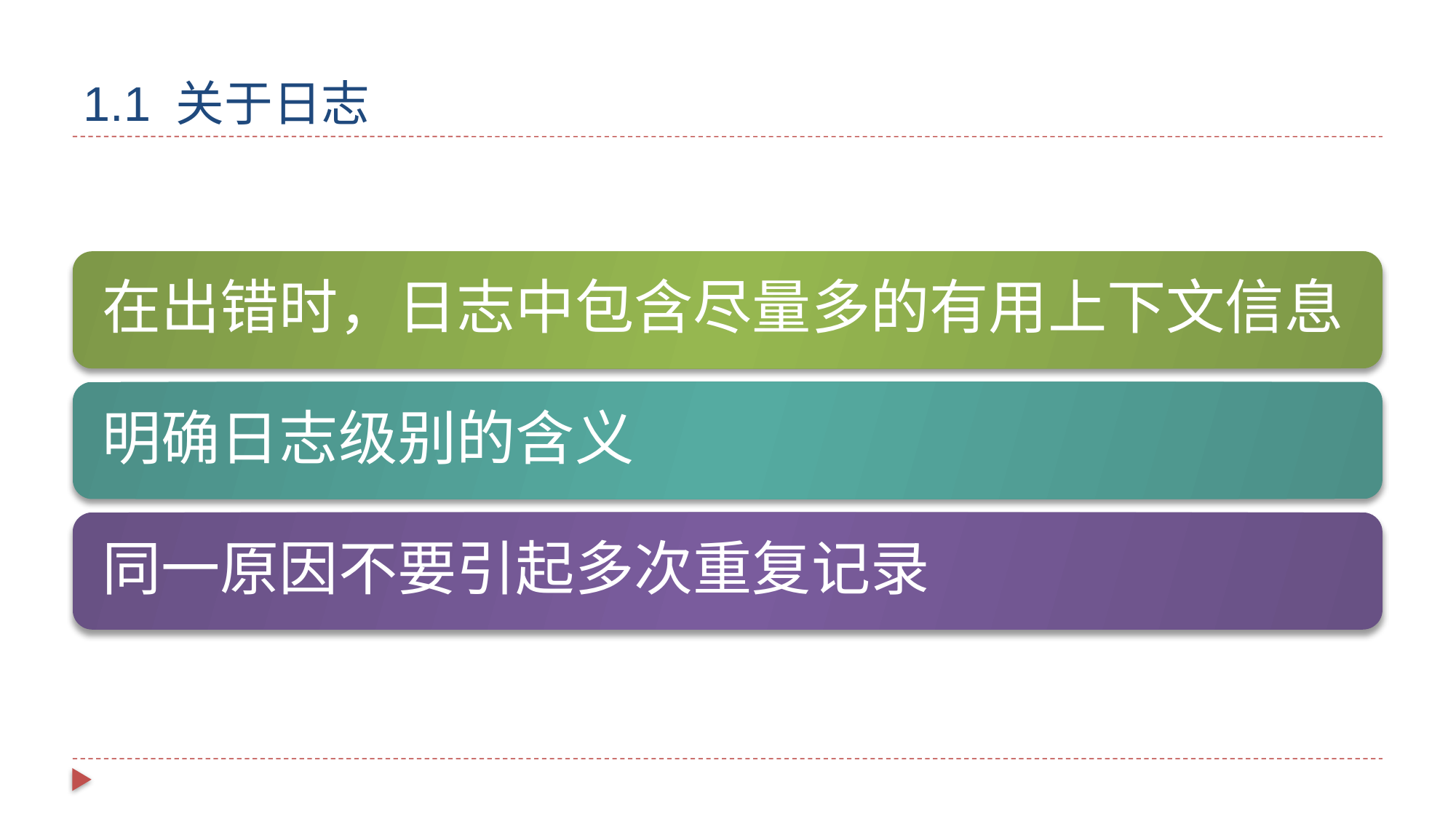

# 1.1 关于日志
在出错时，日志中包含尽量多的有用上下文信息
明确日志级别的含义
同一原因不要引起多次重复记录